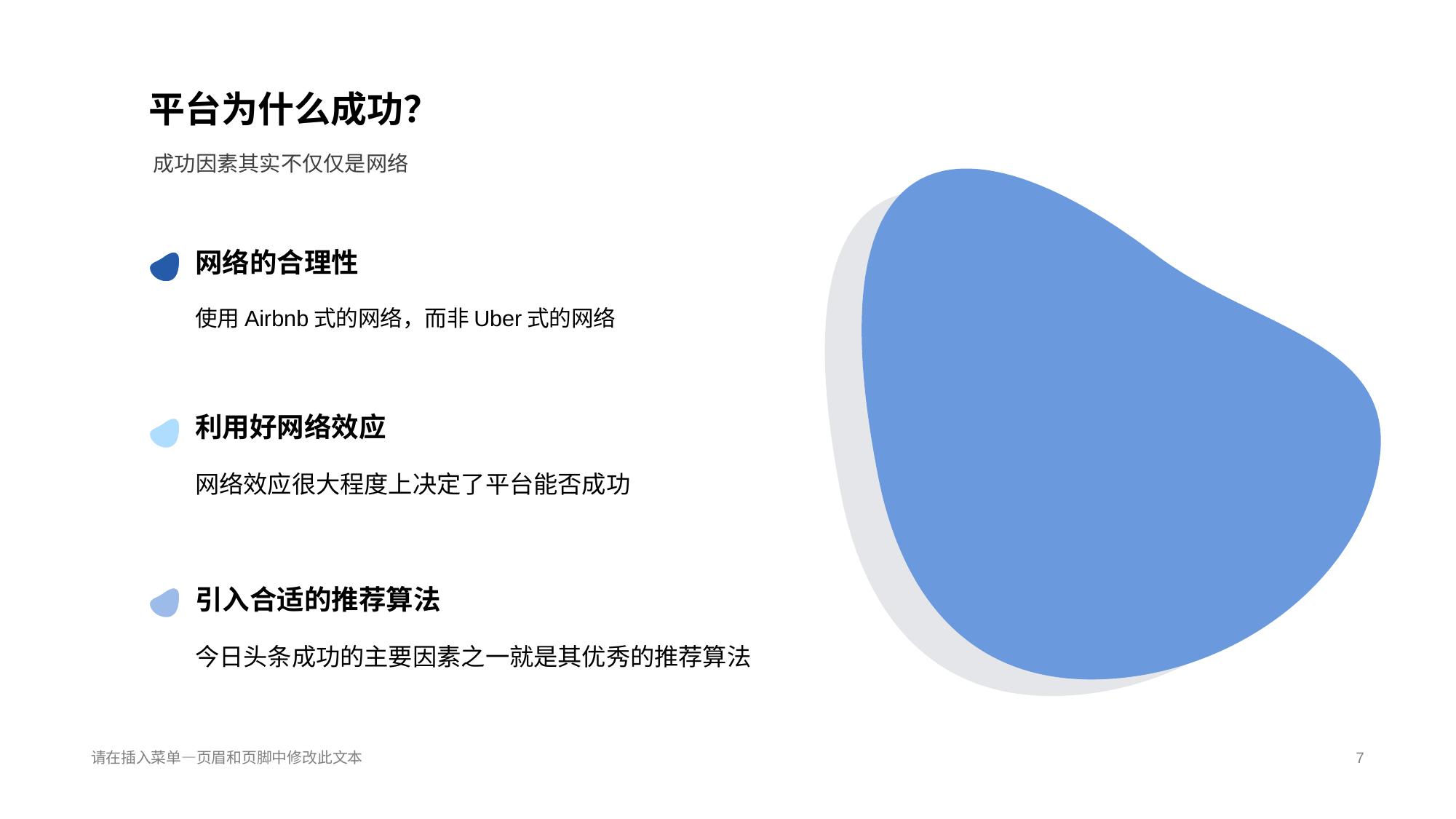

平台为什么成功？

成功因素其实不仅仅是网络
网络的合理性
使用Airbnb式的网络，而非Uber式的网络

利用好网络效应
网络效应很大程度上决定了平台能否成功

引入合适的推荐算法
今日头条成功的主要因素之一就是其优秀的推荐算法

请在插入菜单—页眉和页脚中修改此文本
7